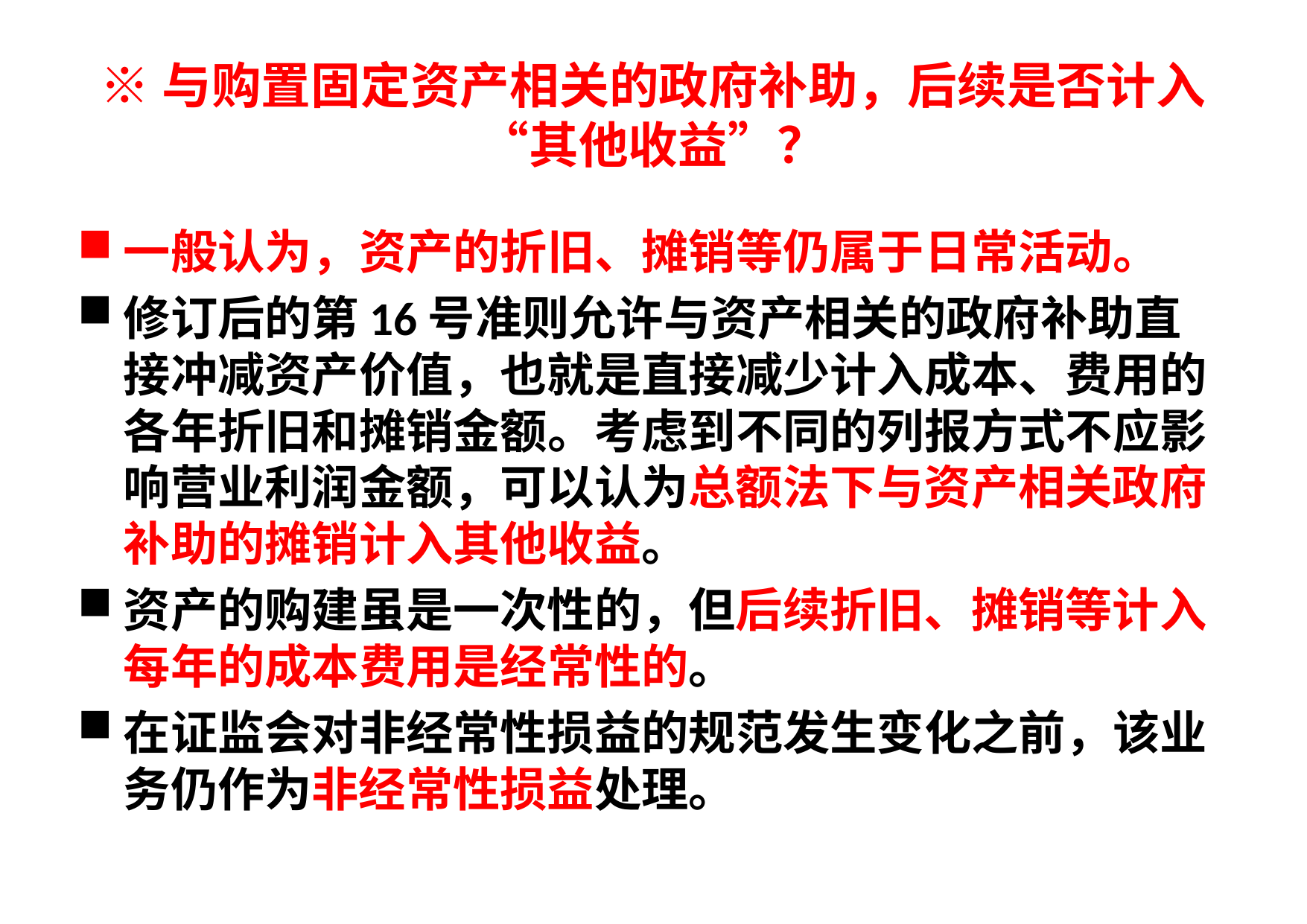

# ※与购置固定资产相关的政府补助，后续是否计入“其他收益”？
一般认为，资产的折旧、摊销等仍属于日常活动。
修订后的第16号准则允许与资产相关的政府补助直接冲减资产价值，也就是直接减少计入成本、费用的各年折旧和摊销金额。考虑到不同的列报方式不应影响营业利润金额，可以认为总额法下与资产相关政府补助的摊销计入其他收益。
资产的购建虽是一次性的，但后续折旧、摊销等计入每年的成本费用是经常性的。
在证监会对非经常性损益的规范发生变化之前，该业务仍作为非经常性损益处理。

49